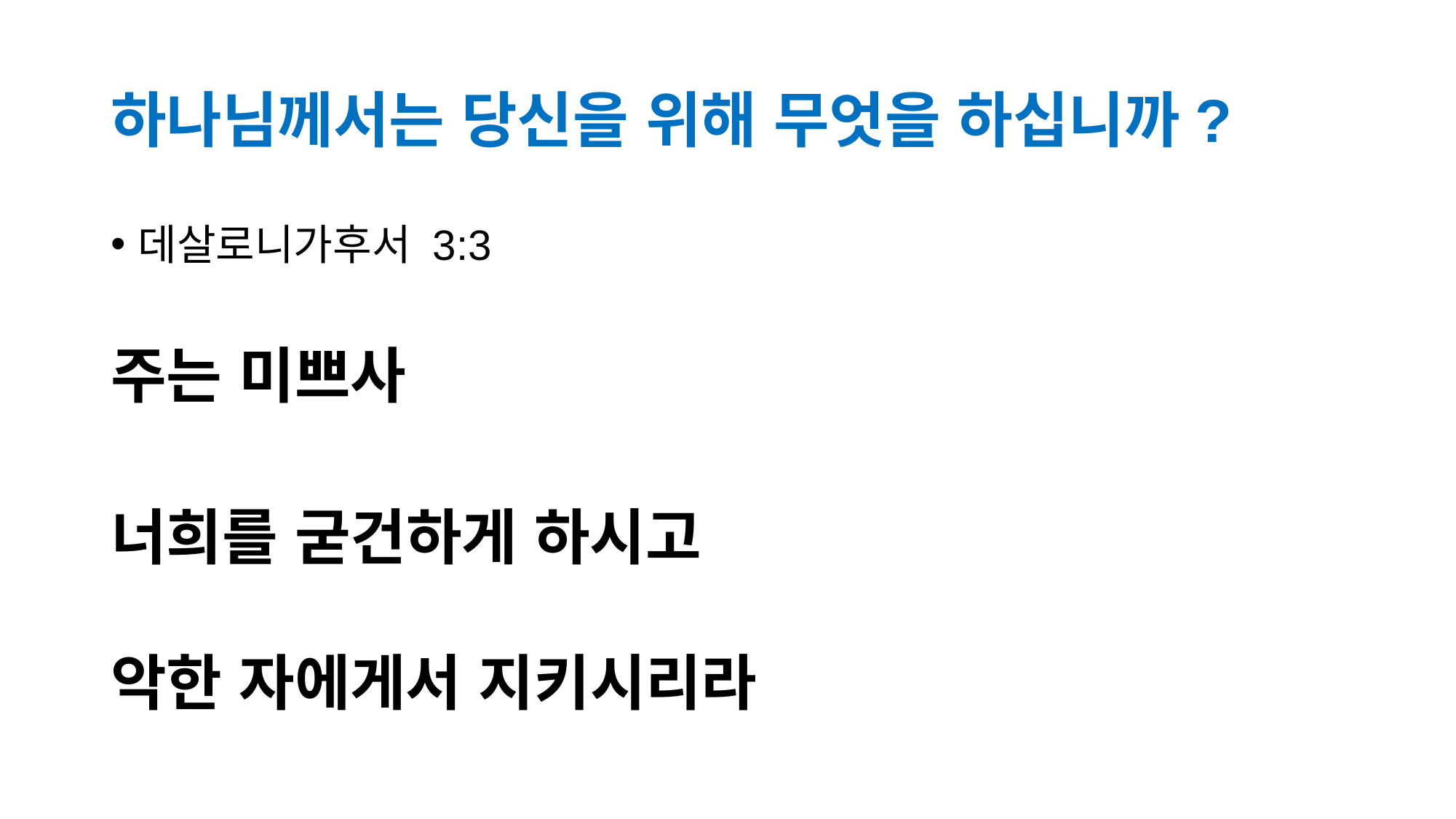

# 하나님께서는 당신을 위해 무엇을 하십니까?
데살로니가후서 3:3

주는 미쁘사

너희를 굳건하게 하시고
악한 자에게서 지키시리라